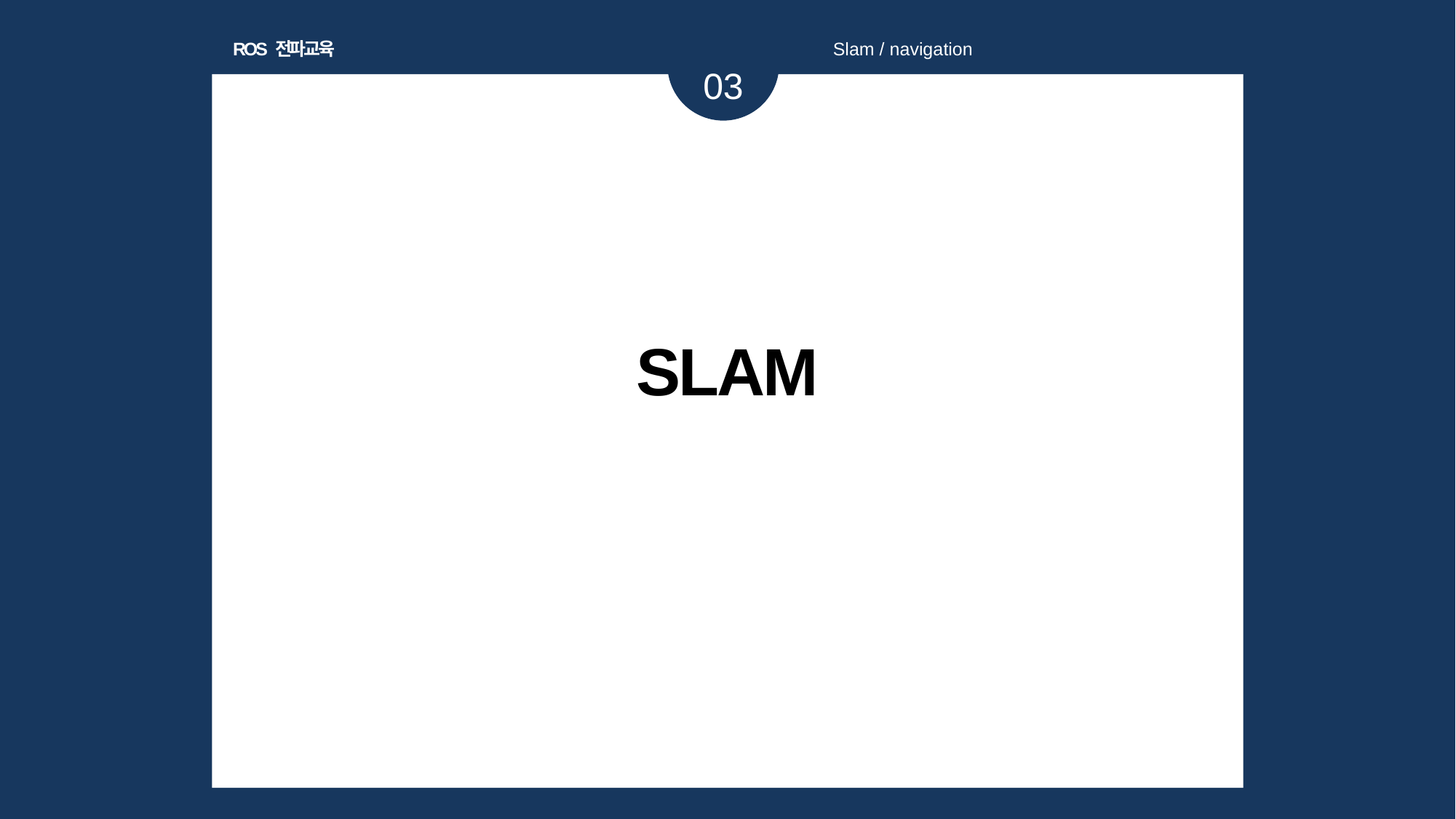

ROS 전파교육
Slam / navigation
03

SLAM